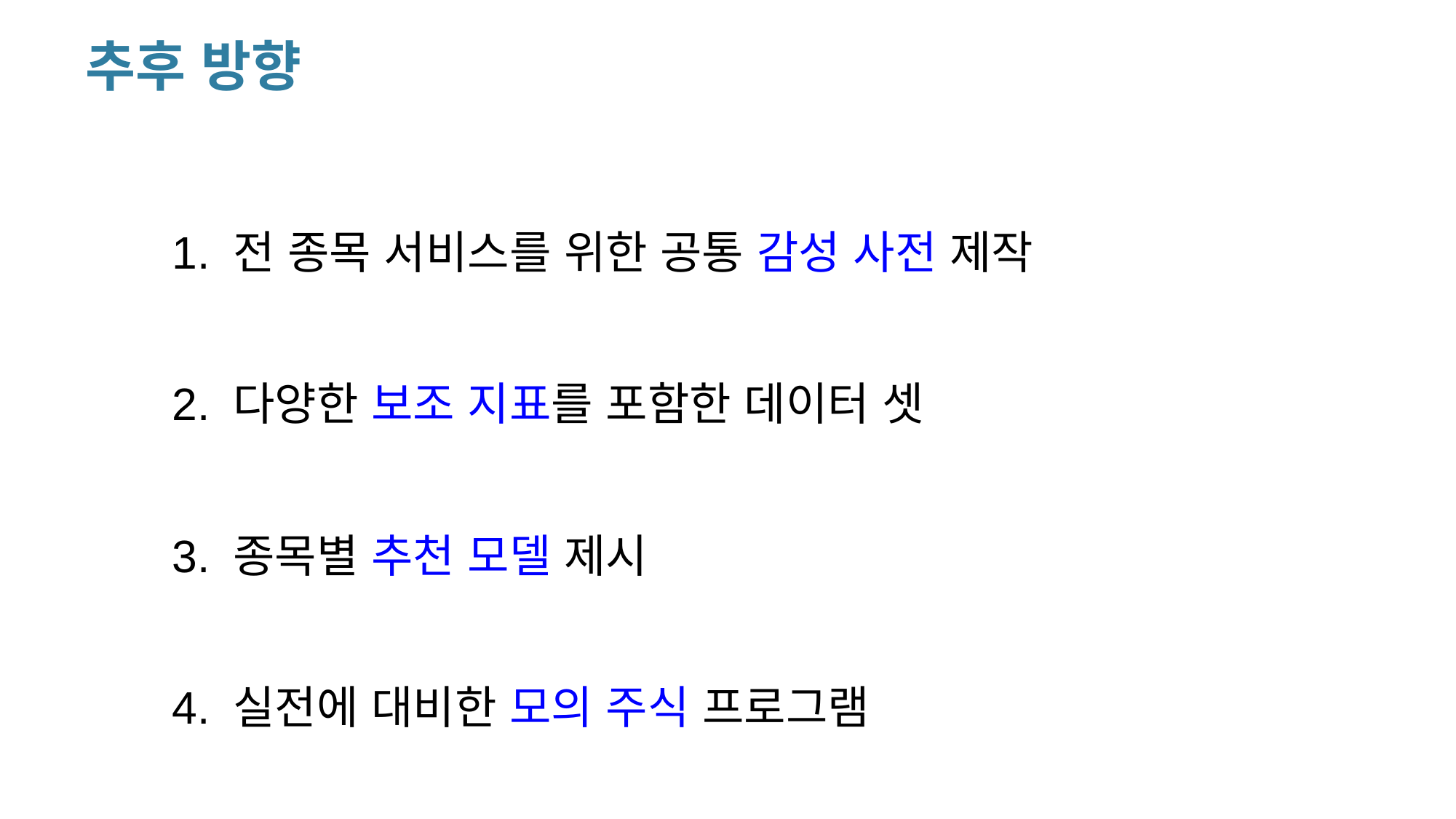

# 추후 방향
 1. 전 종목 서비스를 위한 공통 감성 사전 제작

 2. 다양한 보조 지표를 포함한 데이터 셋

 3. 종목별 추천 모델 제시

 4. 실전에 대비한 모의 주식 프로그램